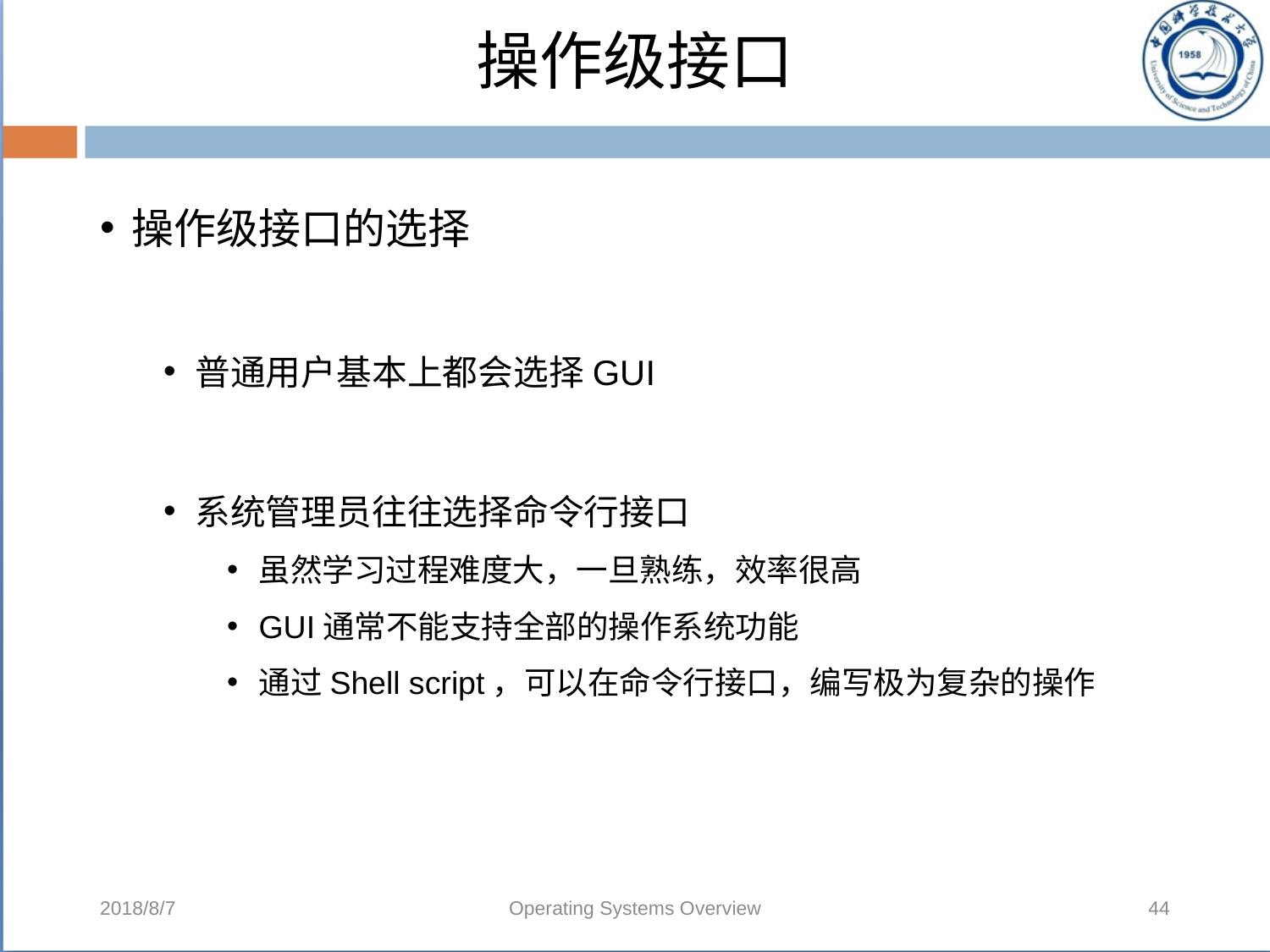

# 操作级接口
操作级接口的选择

普通用户基本上都会选择GUI

系统管理员往往选择命令行接口
虽然学习过程难度大，一旦熟练，效率很高
GUI通常不能支持全部的操作系统功能
通过Shell script，可以在命令行接口，编写极为复杂的操作
2018/8/7
Operating Systems Overview
44